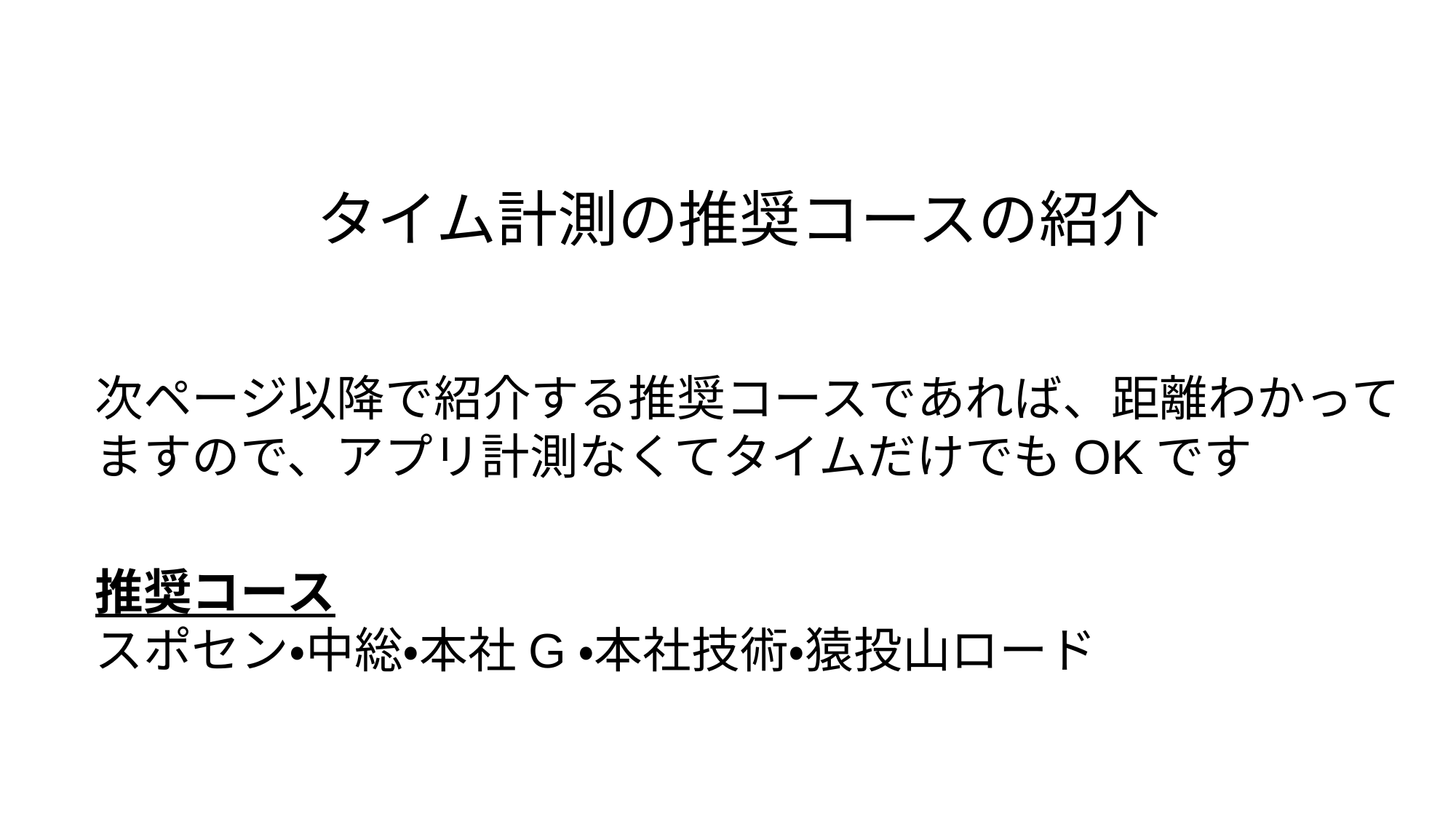

N
はしょり
タイム計測の推奨コースの紹介
次ページ以降で紹介する推奨コースであれば、距離わかってますので、アプリ計測なくてタイムだけでもOKです
推奨コース
スポセン・中総・本社G・本社技術・猿投山ロード